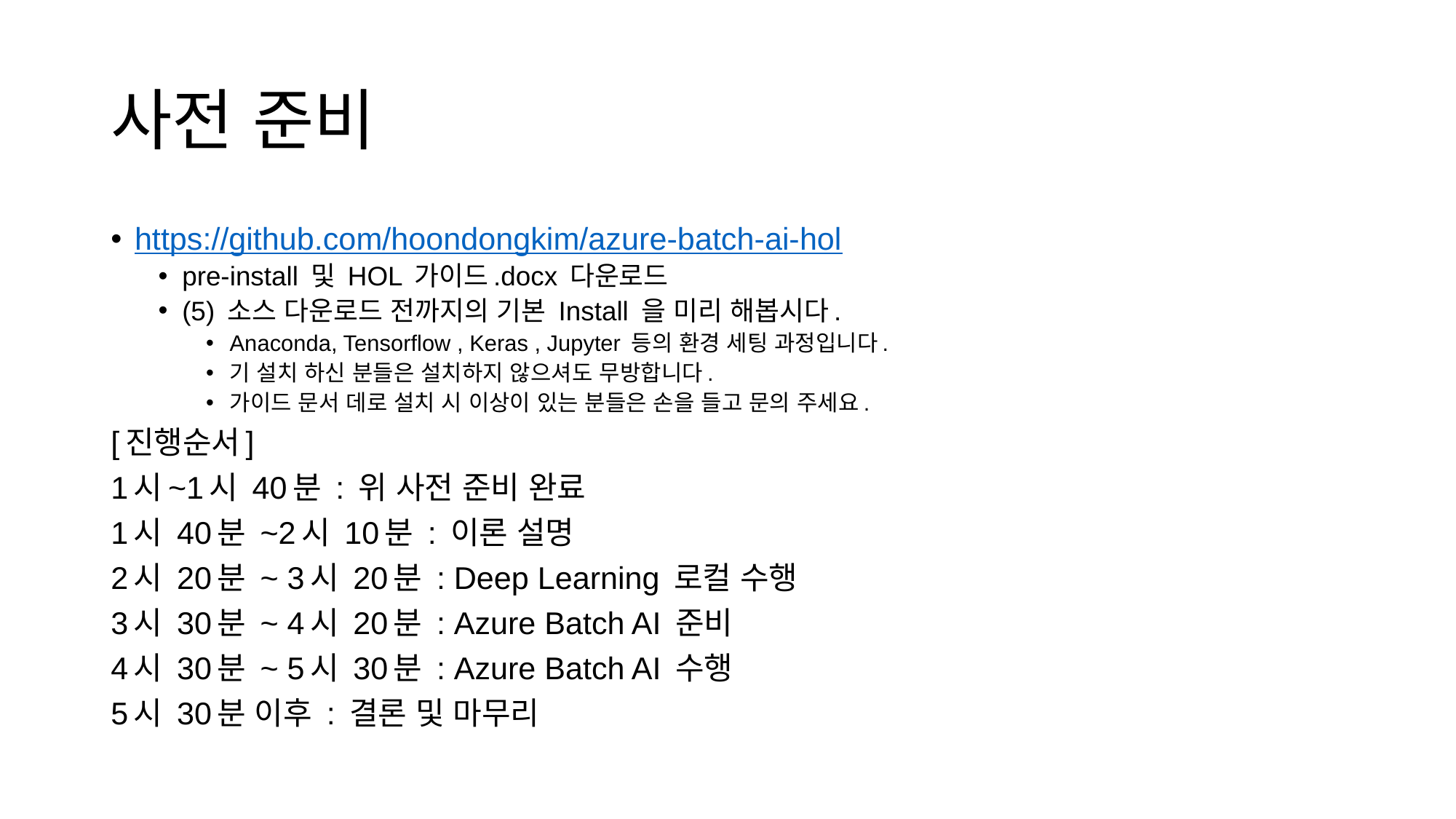

# 사전 준비
https://github.com/hoondongkim/azure-batch-ai-hol
pre-install 및 HOL 가이드.docx 다운로드
(5) 소스 다운로드 전까지의 기본 Install 을 미리 해봅시다.
Anaconda, Tensorflow , Keras , Jupyter 등의 환경 세팅 과정입니다.
기 설치 하신 분들은 설치하지 않으셔도 무방합니다.
가이드 문서 데로 설치 시 이상이 있는 분들은 손을 들고 문의 주세요.
[진행순서]
1시~1시 40분 : 위 사전 준비 완료
1시 40분 ~2시 10분 : 이론 설명
2시 20분 ~ 3시 20분 : Deep Learning 로컬 수행
3시 30분 ~ 4시 20분 : Azure Batch AI 준비
4시 30분 ~ 5시 30분 : Azure Batch AI 수행
5시 30분 이후 : 결론 및 마무리